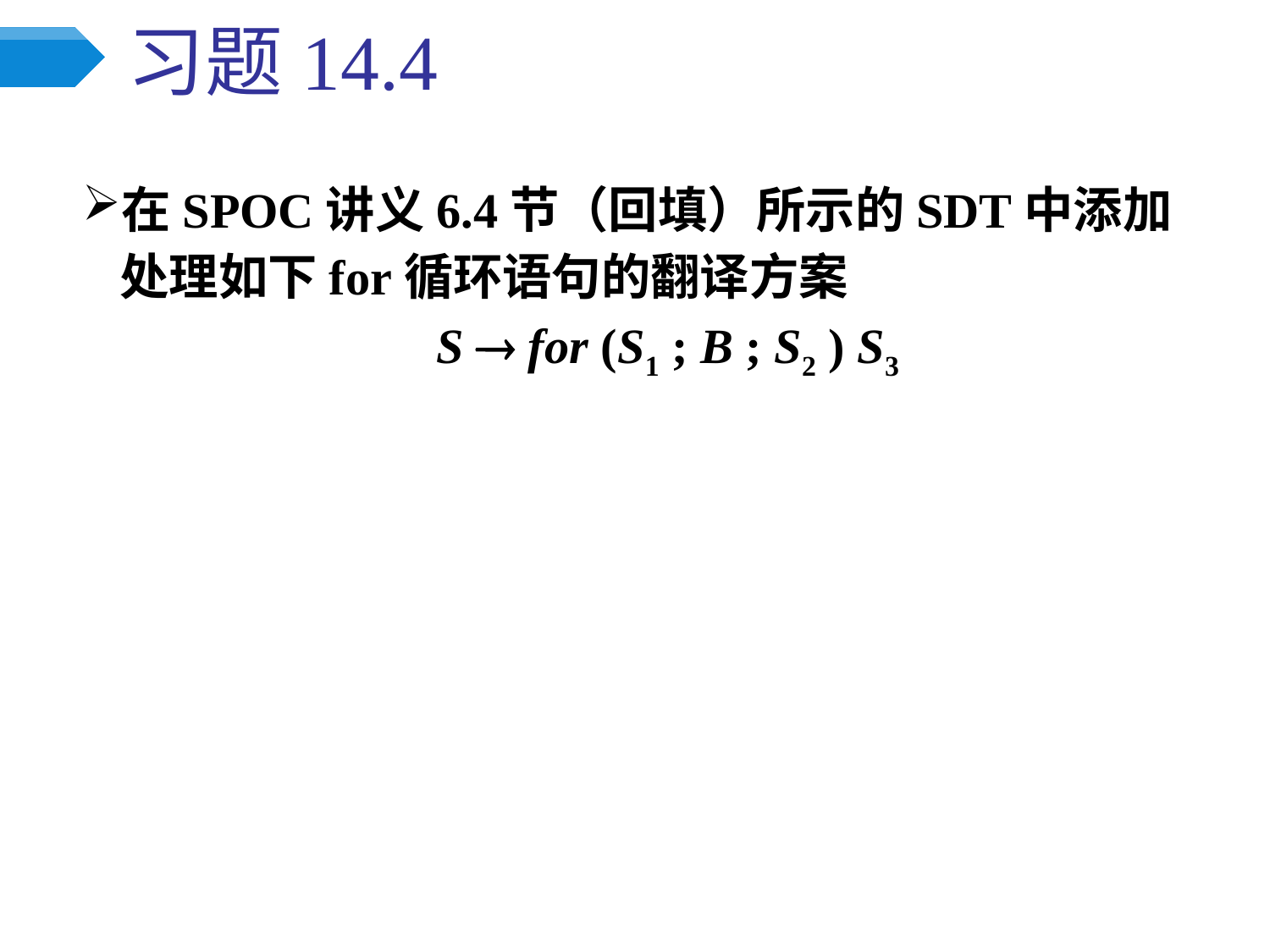

# 习题14.4
在SPOC讲义6.4节（回填）所示的SDT中添加处理如下for循环语句的翻译方案
S → for (S1 ; B ; S2 ) S3